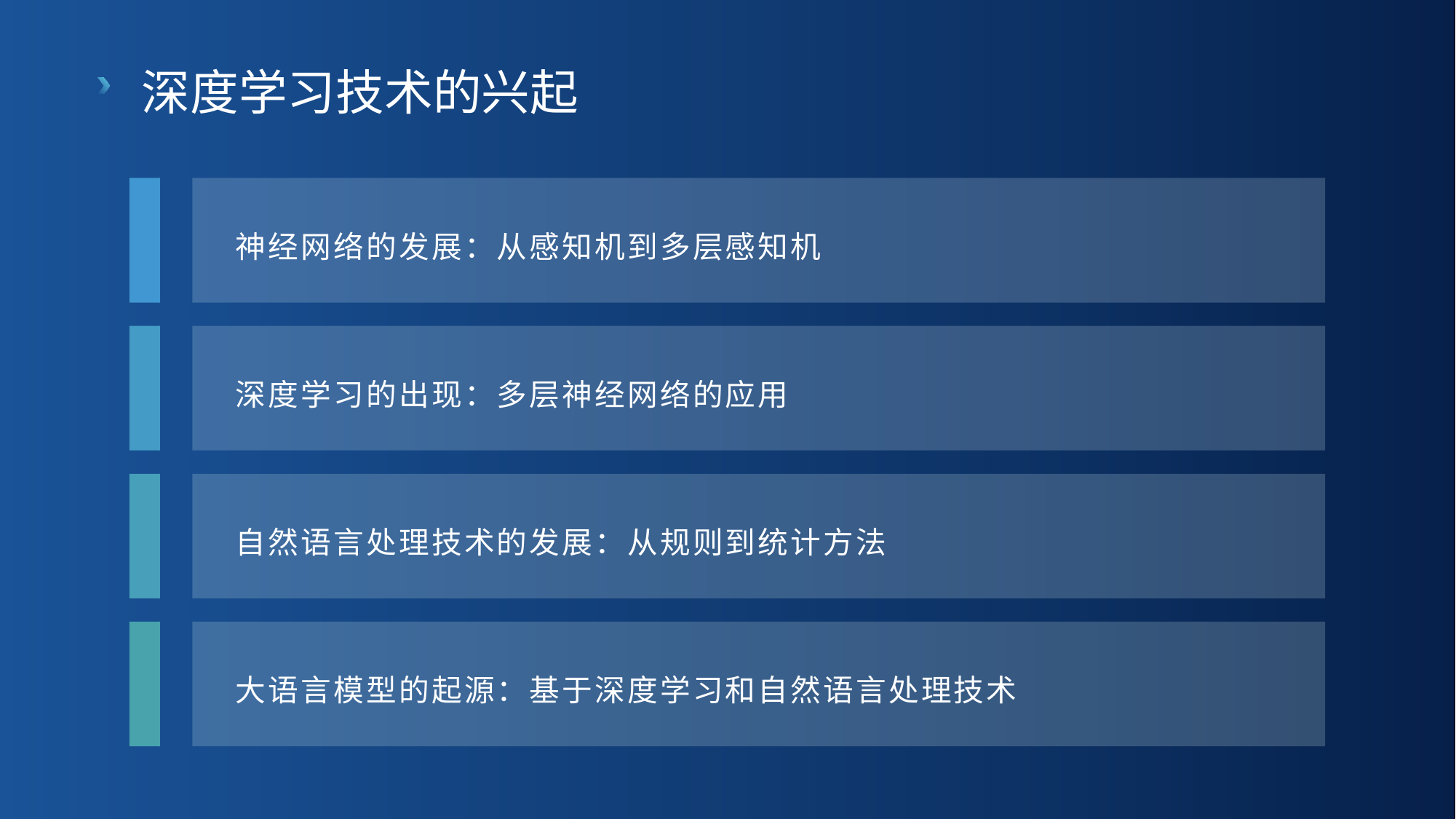

深度学习技术的兴起

神经网络的发展：从感知机到多层感知机

深度学习的出现：多层神经网络的应用

自然语言处理技术的发展：从规则到统计方法

大语言模型的起源：基于深度学习和自然语言处理技术